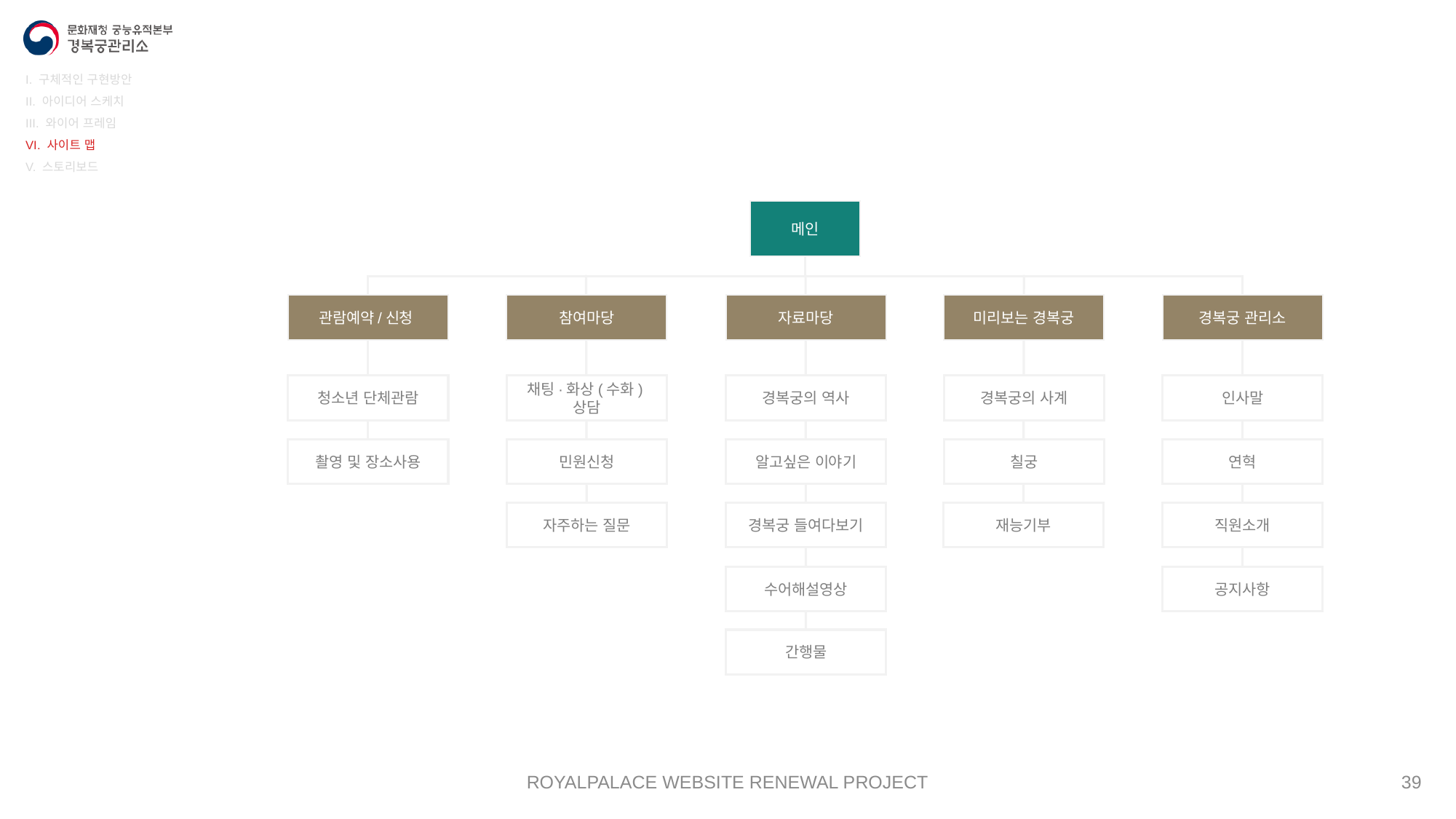

I. 구체적인 구현방안
II. 아이디어 스케치
III. 와이어 프레임
VI. 사이트 맵
V. 스토리보드
메인
관람예약/신청
참여마당
자료마당
미리보는 경복궁
경복궁 관리소
청소년 단체관람
채팅·화상(수화)상담
경복궁의 역사
경복궁의 사계
인사말
촬영 및 장소사용
민원신청
알고싶은 이야기
칠궁
연혁
자주하는 질문
경복궁 들여다보기
재능기부
직원소개
수어해설영상
공지사항
간행물
ROYALPALACE WEBSITE RENEWAL PROJECT
39